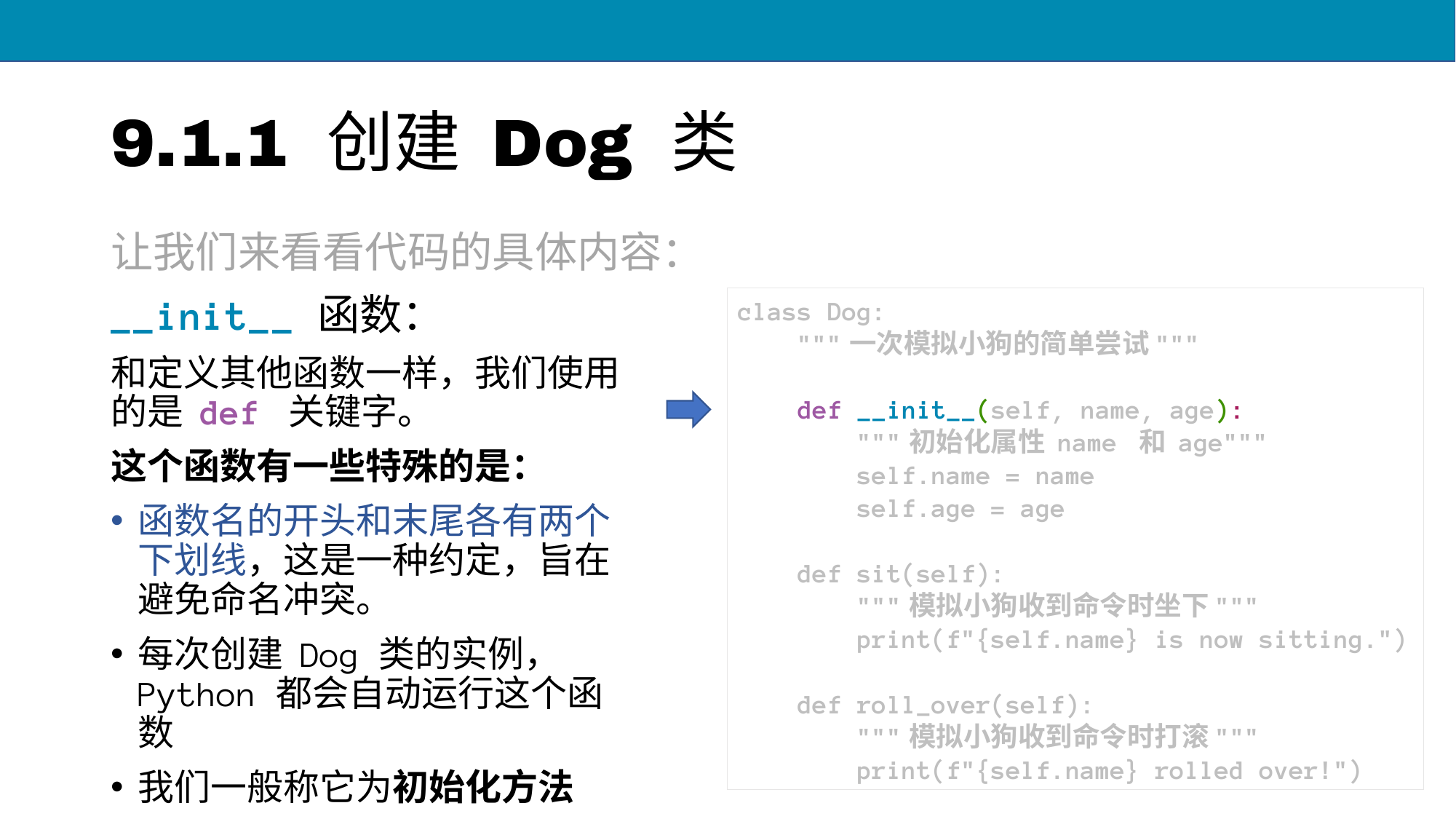

# 9.1.1 创建 Dog 类
让我们来看看代码的具体内容：
class Dog:
    """一次模拟小狗的简单尝试"""
    def __init__(self, name, age):
        """初始化属性 name 和 age"""
        self.name = name
        self.age = age
    def sit(self):
        """模拟小狗收到命令时坐下"""
        print(f"{self.name} is now sitting.")
    def roll_over(self):
        """模拟小狗收到命令时打滚"""
        print(f"{self.name} rolled over!")
__init__ 函数：
和定义其他函数一样，我们使用的是 def 关键字。
这个函数有一些特殊的是：
函数名的开头和末尾各有两个下划线，这是一种约定，旨在避免命名冲突。
每次创建 Dog 类的实例， Python 都会自动运行这个函数
我们一般称它为初始化方法